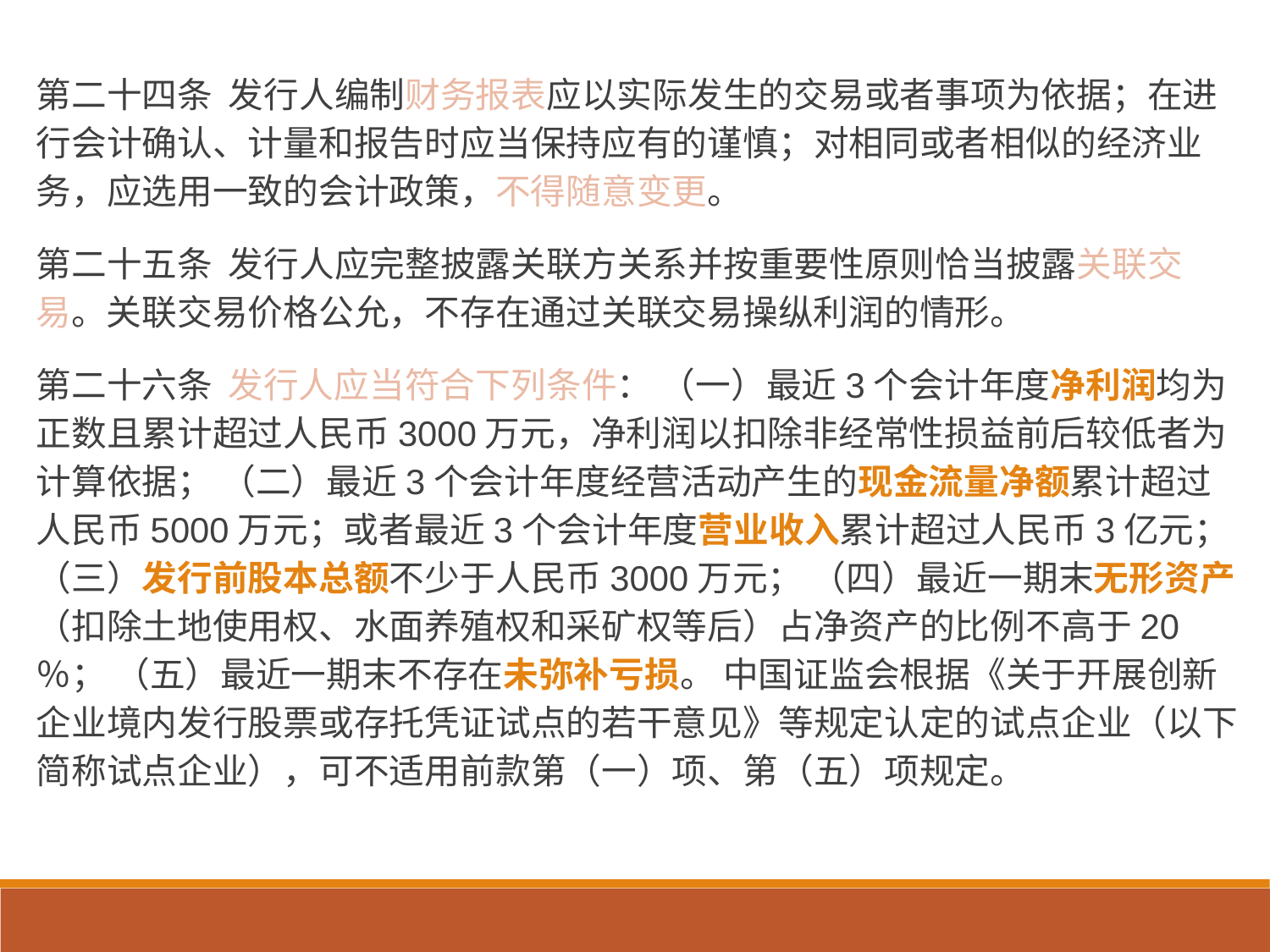

第二十四条  发行人编制财务报表应以实际发生的交易或者事项为依据；在进行会计确认、计量和报告时应当保持应有的谨慎；对相同或者相似的经济业务，应选用一致的会计政策，不得随意变更。
第二十五条  发行人应完整披露关联方关系并按重要性原则恰当披露关联交易。关联交易价格公允，不存在通过关联交易操纵利润的情形。
第二十六条  发行人应当符合下列条件： （一）最近3个会计年度净利润均为正数且累计超过人民币3000万元，净利润以扣除非经常性损益前后较低者为计算依据； （二）最近3个会计年度经营活动产生的现金流量净额累计超过人民币5000万元；或者最近3个会计年度营业收入累计超过人民币3亿元； （三）发行前股本总额不少于人民币3000万元； （四）最近一期末无形资产（扣除土地使用权、水面养殖权和采矿权等后）占净资产的比例不高于20％； （五）最近一期末不存在未弥补亏损。 中国证监会根据《关于开展创新企业境内发行股票或存托凭证试点的若干意见》等规定认定的试点企业（以下简称试点企业），可不适用前款第（一）项、第（五）项规定。